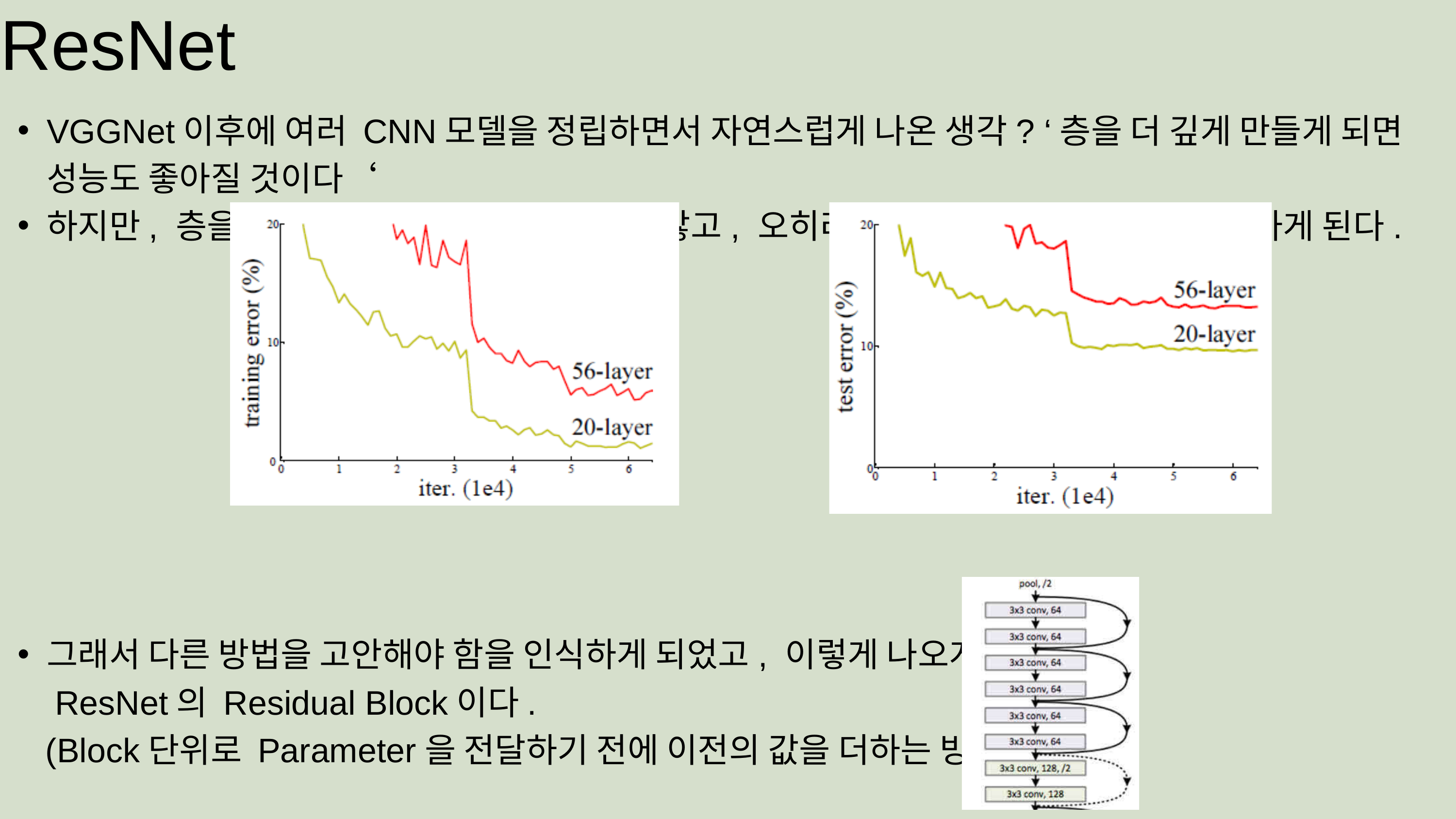

ResNet
VGGNet이후에 여러 CNN모델을 정립하면서 자연스럽게 나온 생각? ‘층을 더 깊게 만들게 되면 성능도 좋아질 것이다‘
하지만, 층을 더 쌓아도 성능은 더 좋아지지 않고, 오히려 error가 생긴다는 것을 발견하게 된다.

그래서 다른 방법을 고안해야 함을 인식하게 되었고, 이렇게 나오게 된 것이
       ResNet의 Residual Block이다.
      (Block단위로 Parameter을 전달하기 전에 이전의 값을 더하는 방식)